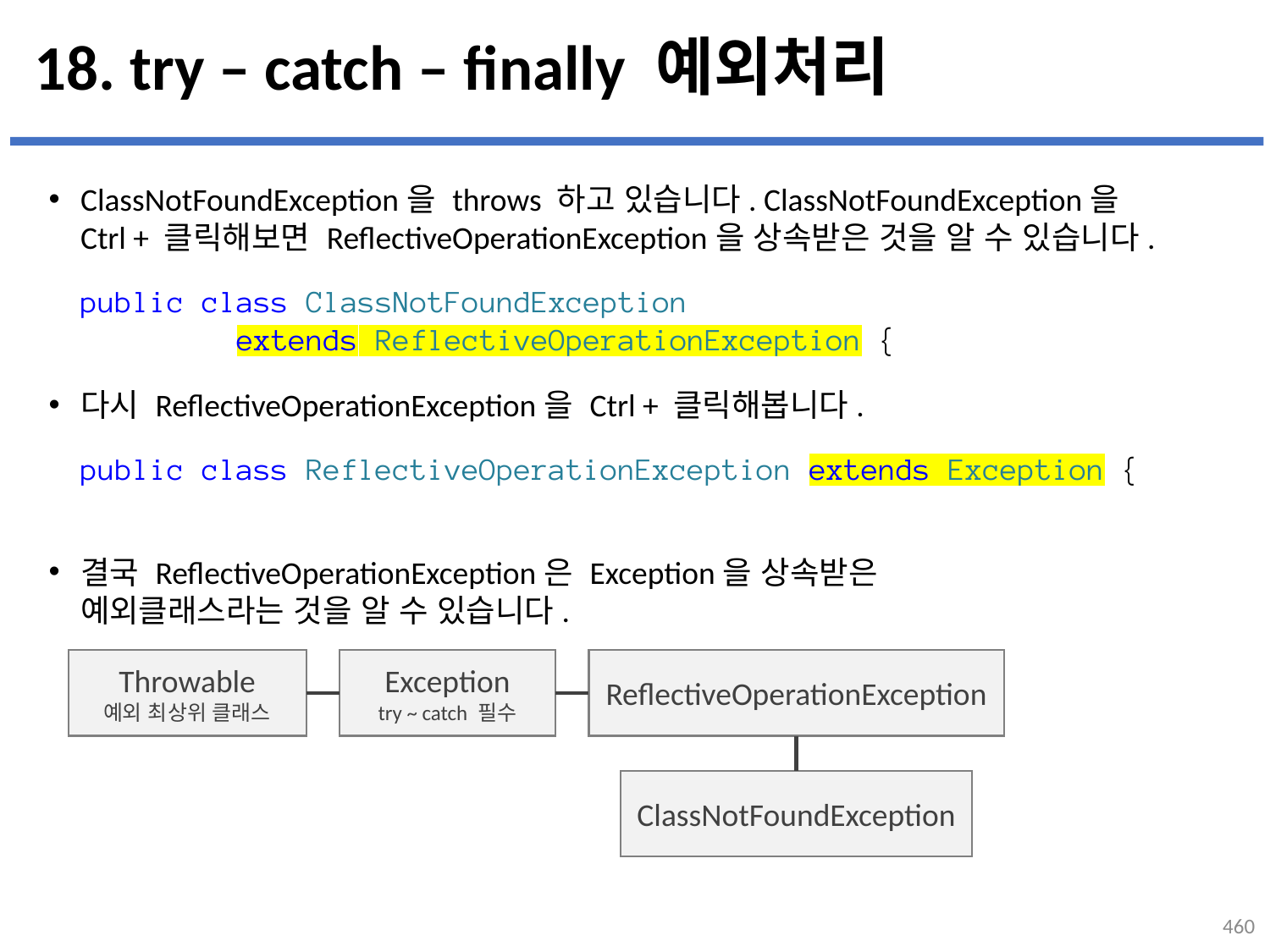

# 18. try – catch – finally 예외처리
ClassNotFoundException을 throws 하고 있습니다. ClassNotFoundException을
Ctrl + 클릭해보면 ReflectiveOperationException을 상속받은 것을 알 수 있습니다.

다시 ReflectiveOperationException을 Ctrl + 클릭해봅니다.

결국 ReflectiveOperationException은 Exception을 상속받은
예외클래스라는 것을 알 수 있습니다.
public class ClassNotFoundException
         extends ReflectiveOperationException {
public class ReflectiveOperationException extends Exception {
Throwable
예외 최상위 클래스
Exception
try ~ catch 필수
ReflectiveOperationException
ClassNotFoundException
460